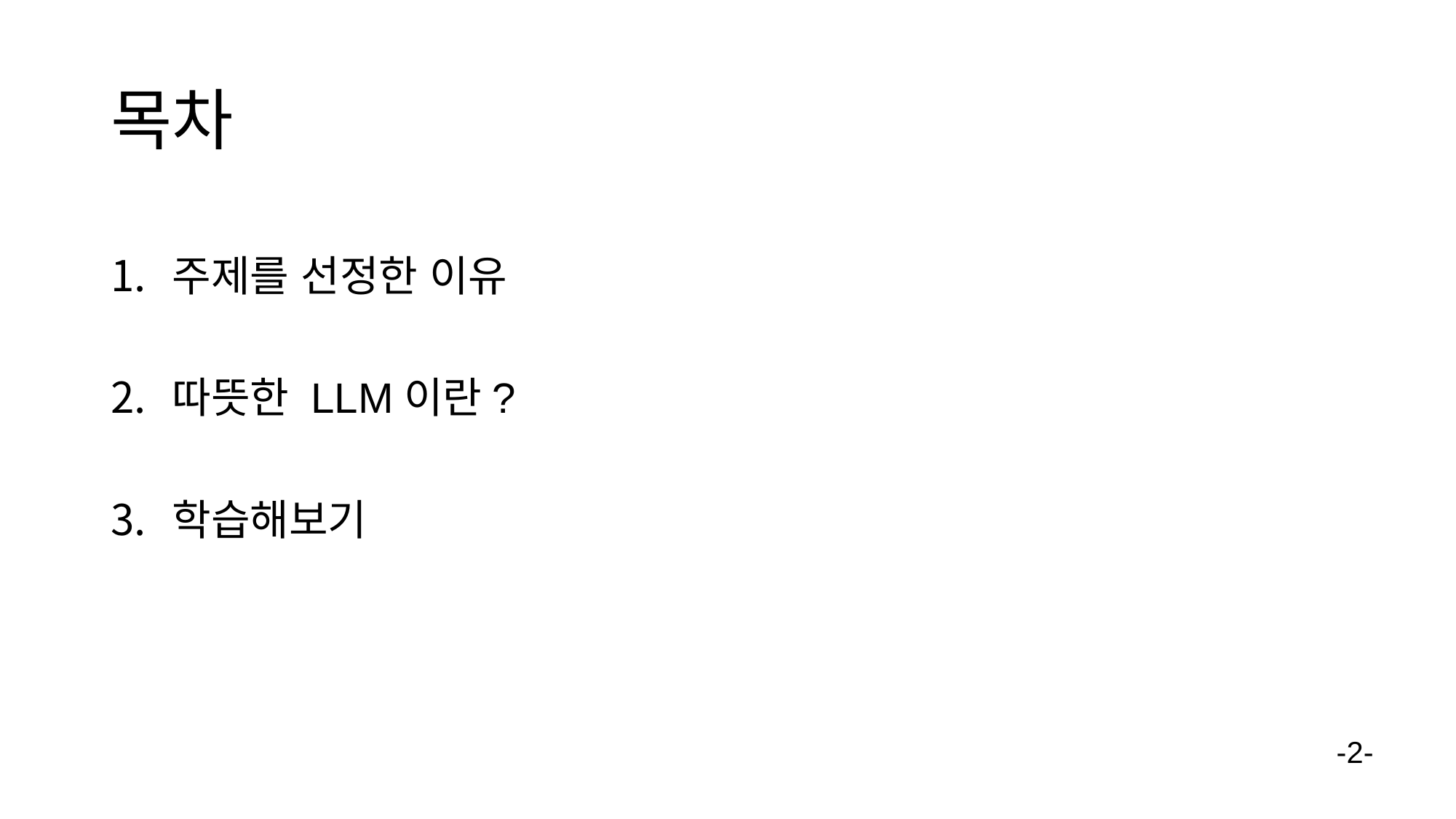

# 목차
주제를 선정한 이유

따뜻한 LLM이란?

학습해보기
-2-